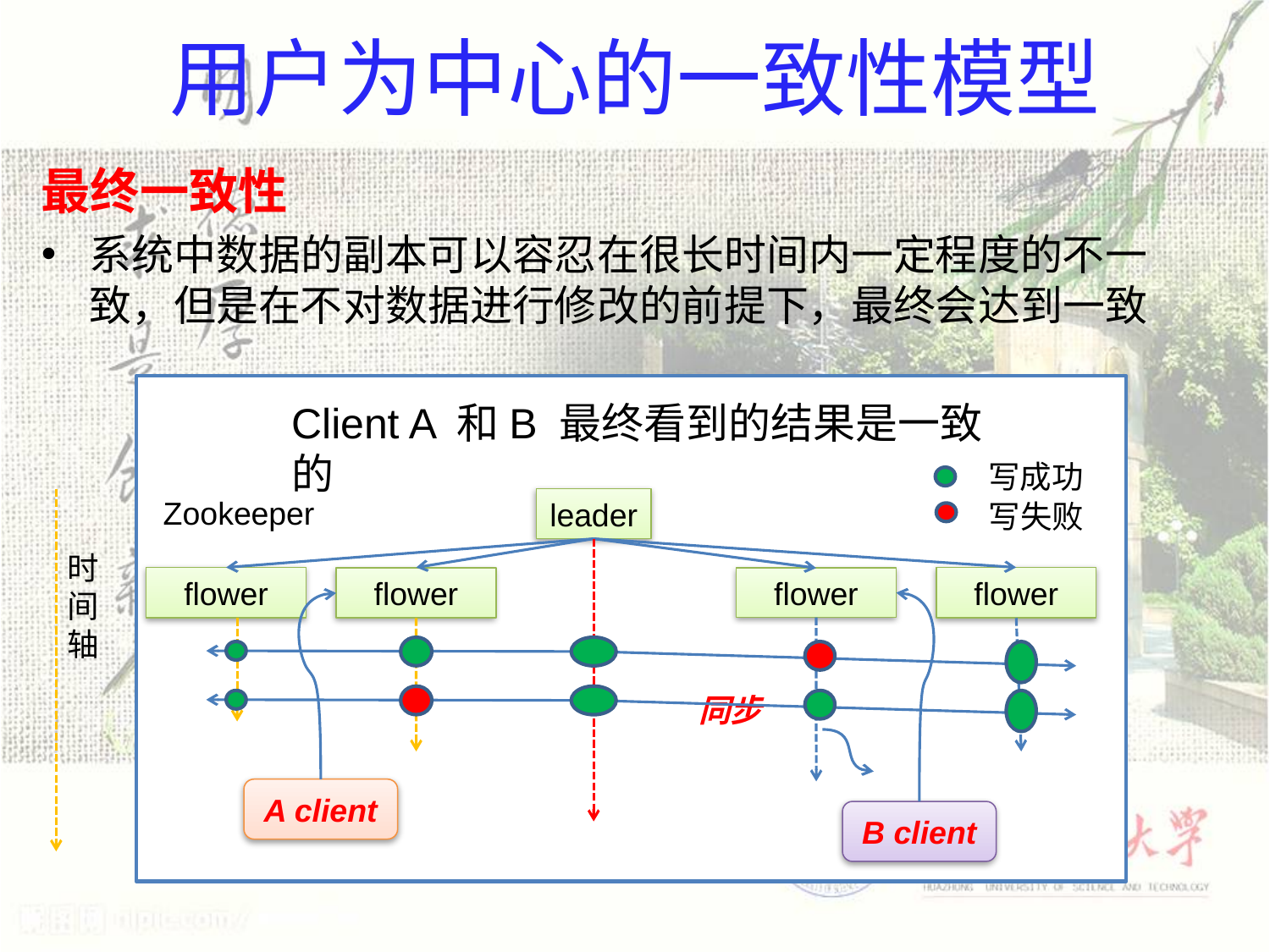

# 用户为中心的一致性模型
最终一致性
系统中数据的副本可以容忍在很长时间内一定程度的不一致，但是在不对数据进行修改的前提下，最终会达到一致

Client A 和B 最终看到的结果是一致的
写成功

Zookeeper
leader
写失败

时间轴
flower
flower
flower
flower

同步

A client
B client